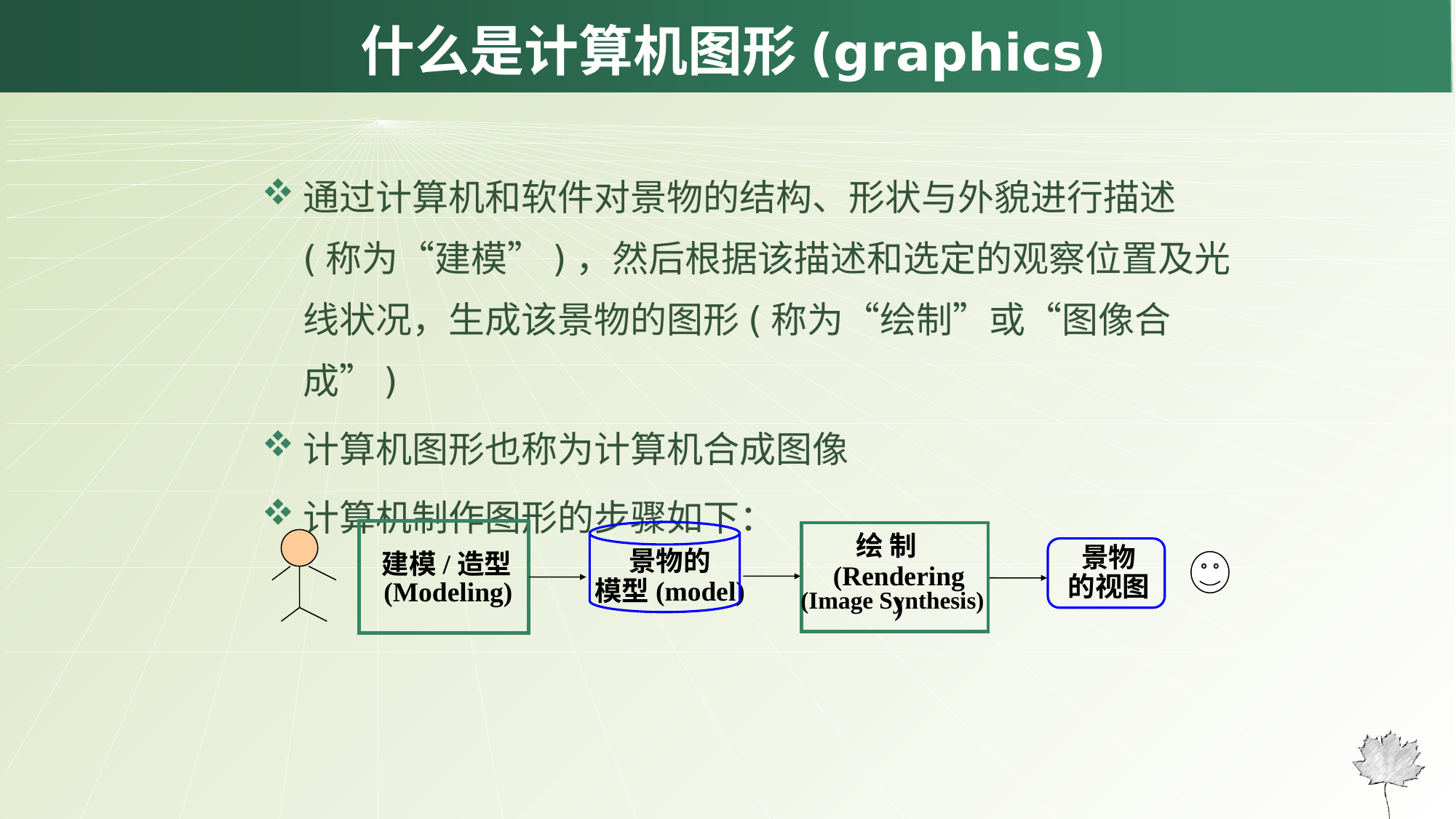

# 什么是计算机图形(graphics)
通过计算机和软件对景物的结构、形状与外貌进行描述(称为“建模”)，然后根据该描述和选定的观察位置及光线状况，生成该景物的图形(称为“绘制”或“图像合成”)
计算机图形也称为计算机合成图像
计算机制作图形的步骤如下：

  绘 制
(Rendering)
(Image Synthesis)

景物
的视图

景物的
模型(model)
建模/造型

(Modeling)